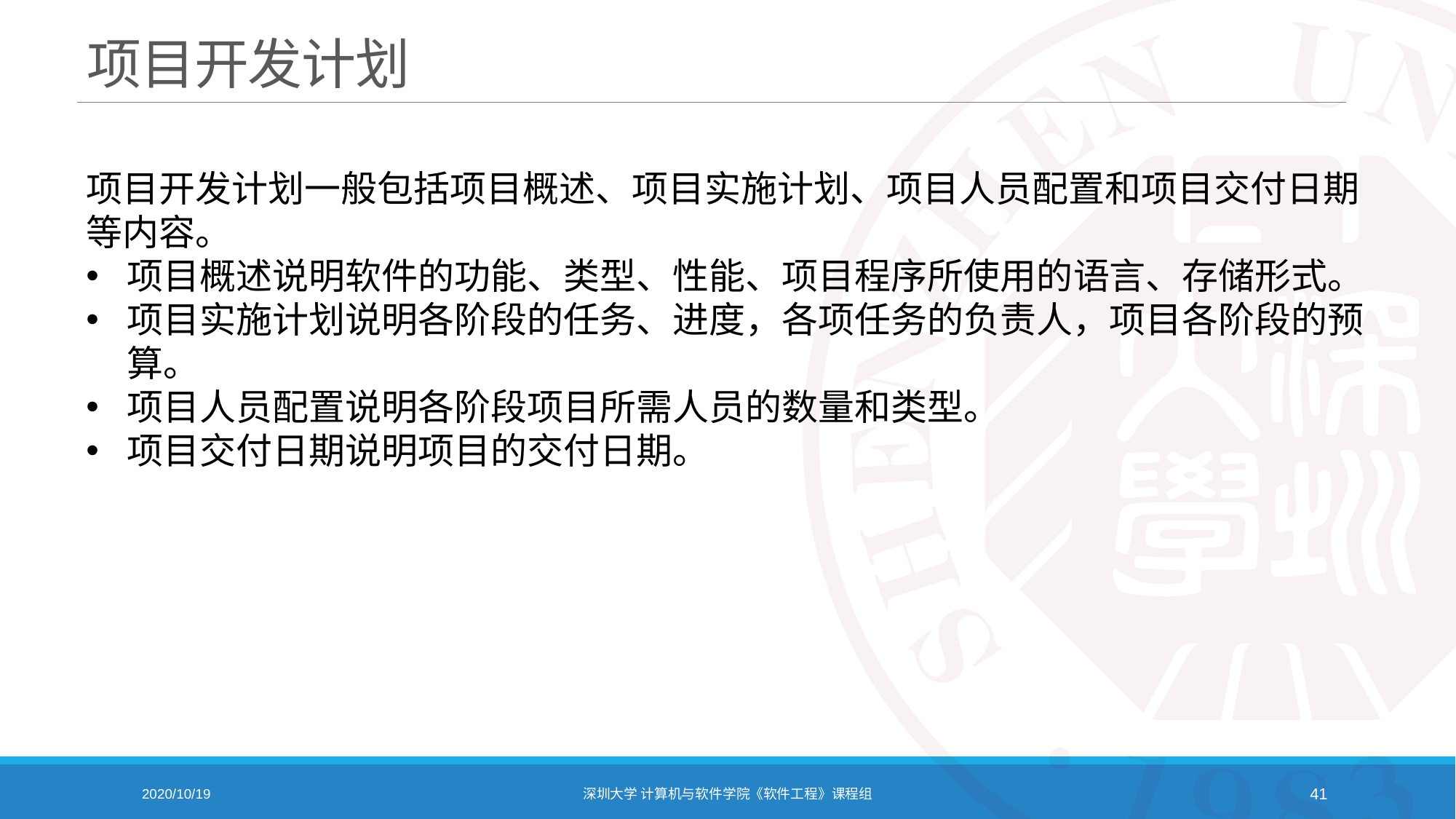

# 项目开发计划
项目开发计划一般包括项目概述、项目实施计划、项目人员配置和项目交付日期等内容。
项目概述说明软件的功能、类型、性能、项目程序所使用的语言、存储形式。
项目实施计划说明各阶段的任务、进度，各项任务的负责人，项目各阶段的预算。
项目人员配置说明各阶段项目所需人员的数量和类型。
项目交付日期说明项目的交付日期。
2020/10/19
深圳大学 计算机与软件学院《软件工程》课程组
41